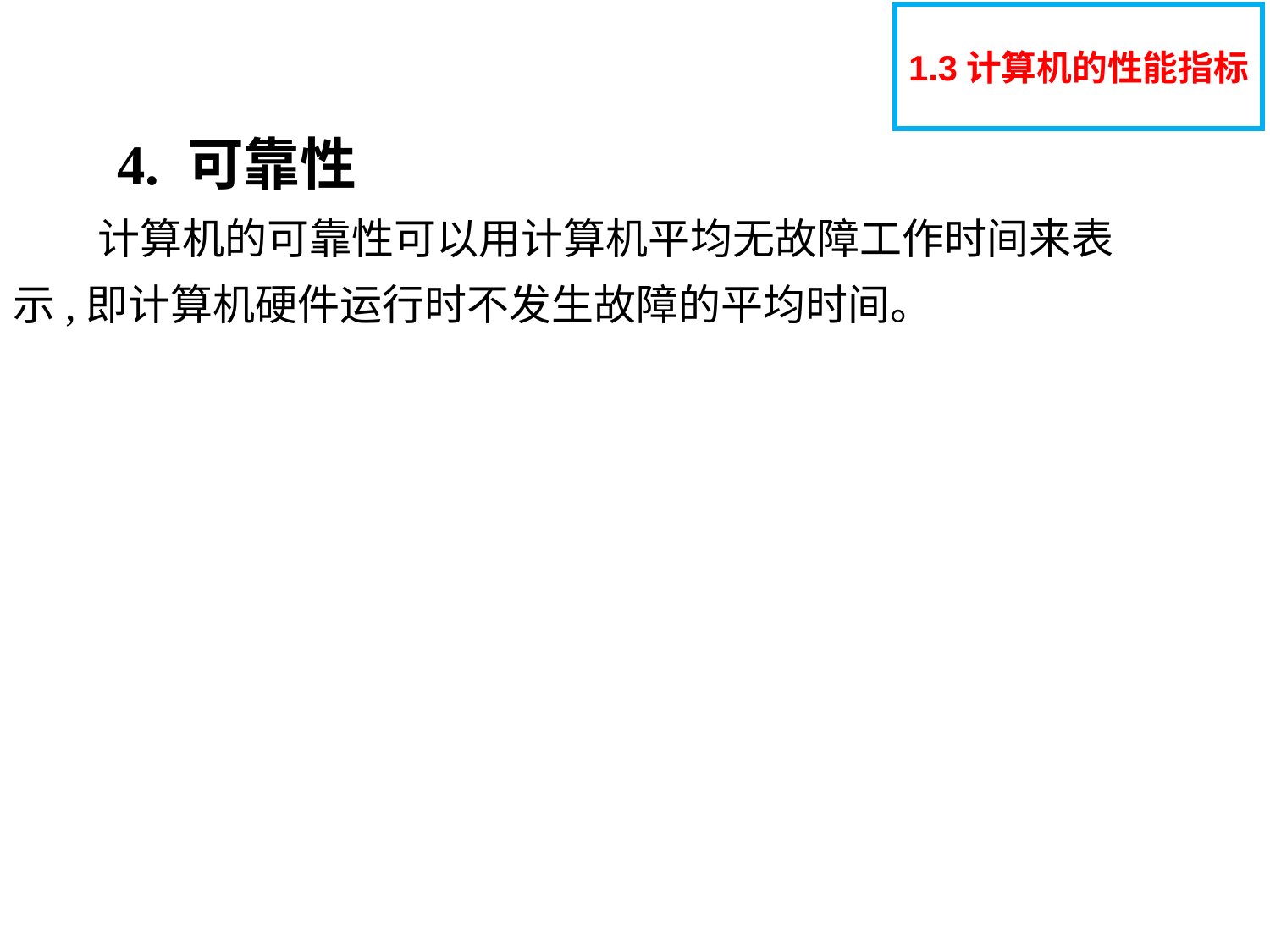

1.3计算机的性能指标
# 4. 可靠性 　　计算机的可靠性可以用计算机平均无故障工作时间来表示,即计算机硬件运行时不发生故障的平均时间。